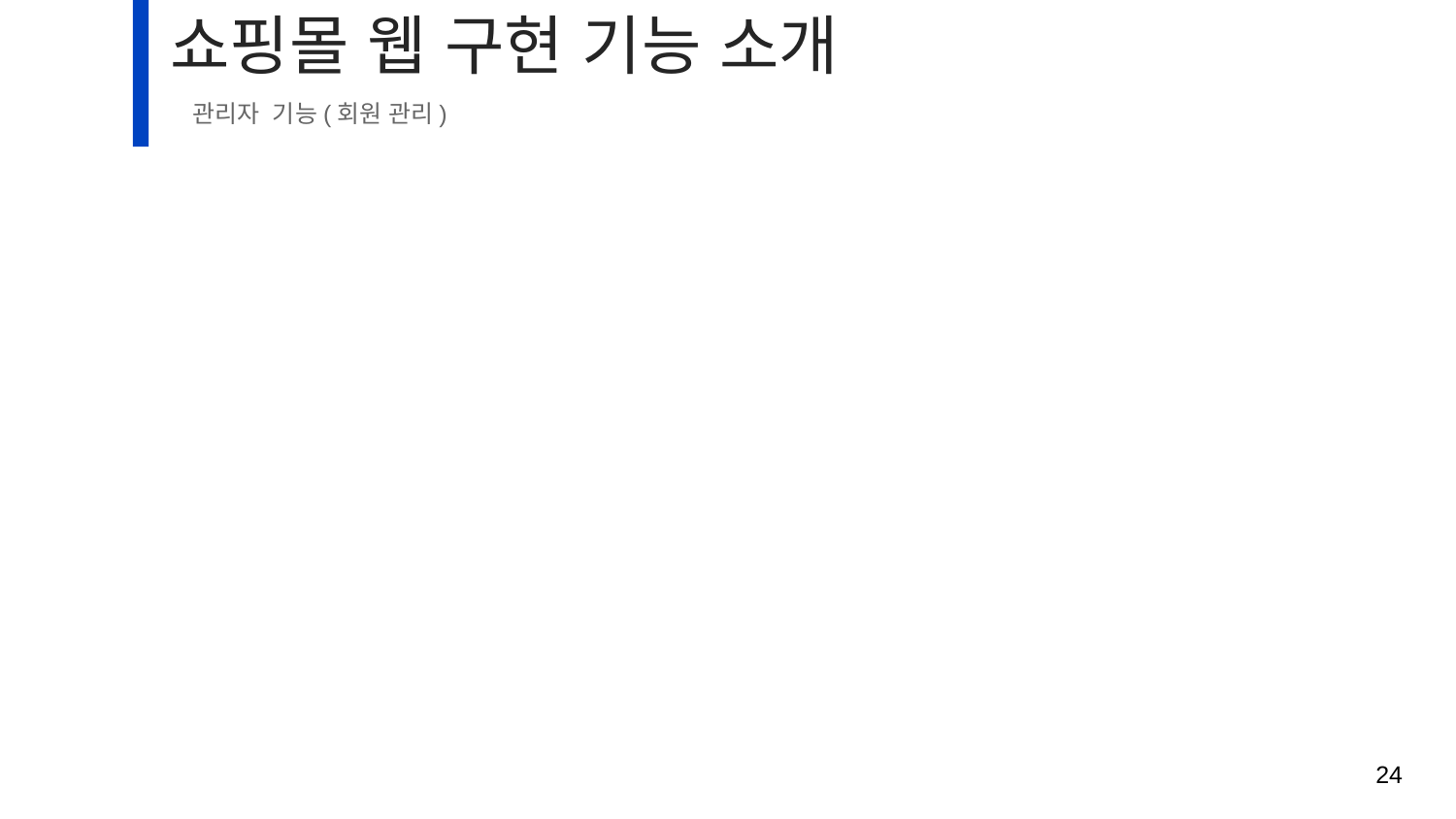

# 쇼핑몰 웹 구현 기능 소개
관리자  기능(회원 관리)
24